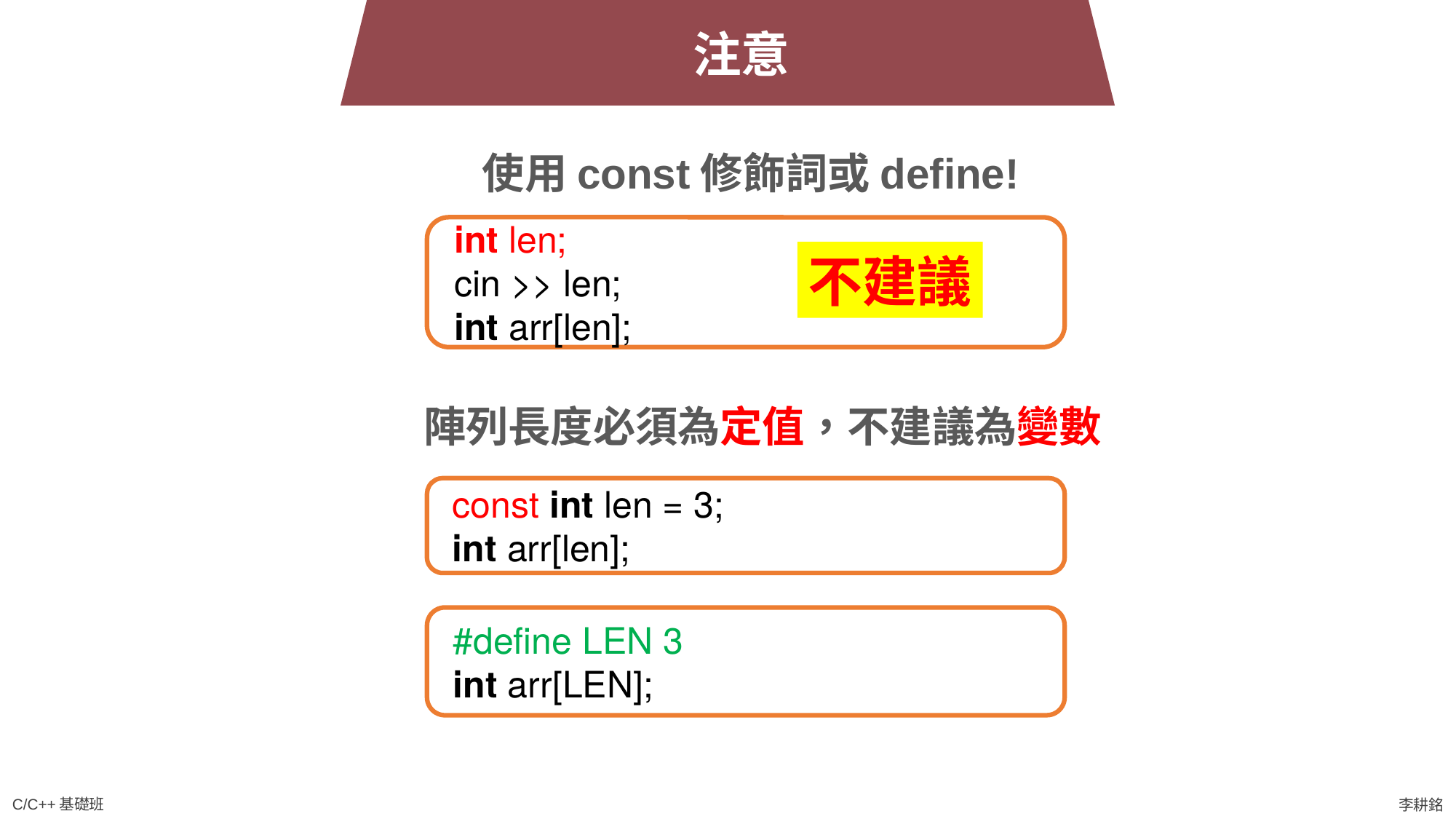

注意
使用const修飾詞或define!
 int len;
 cin >> len;
 int arr[len];
不建議
陣列長度必須為定值，不建議為變數
 const int len = 3;
 int arr[len];
 #define LEN 3
 int arr[LEN];
C/C++基礎班
李耕銘